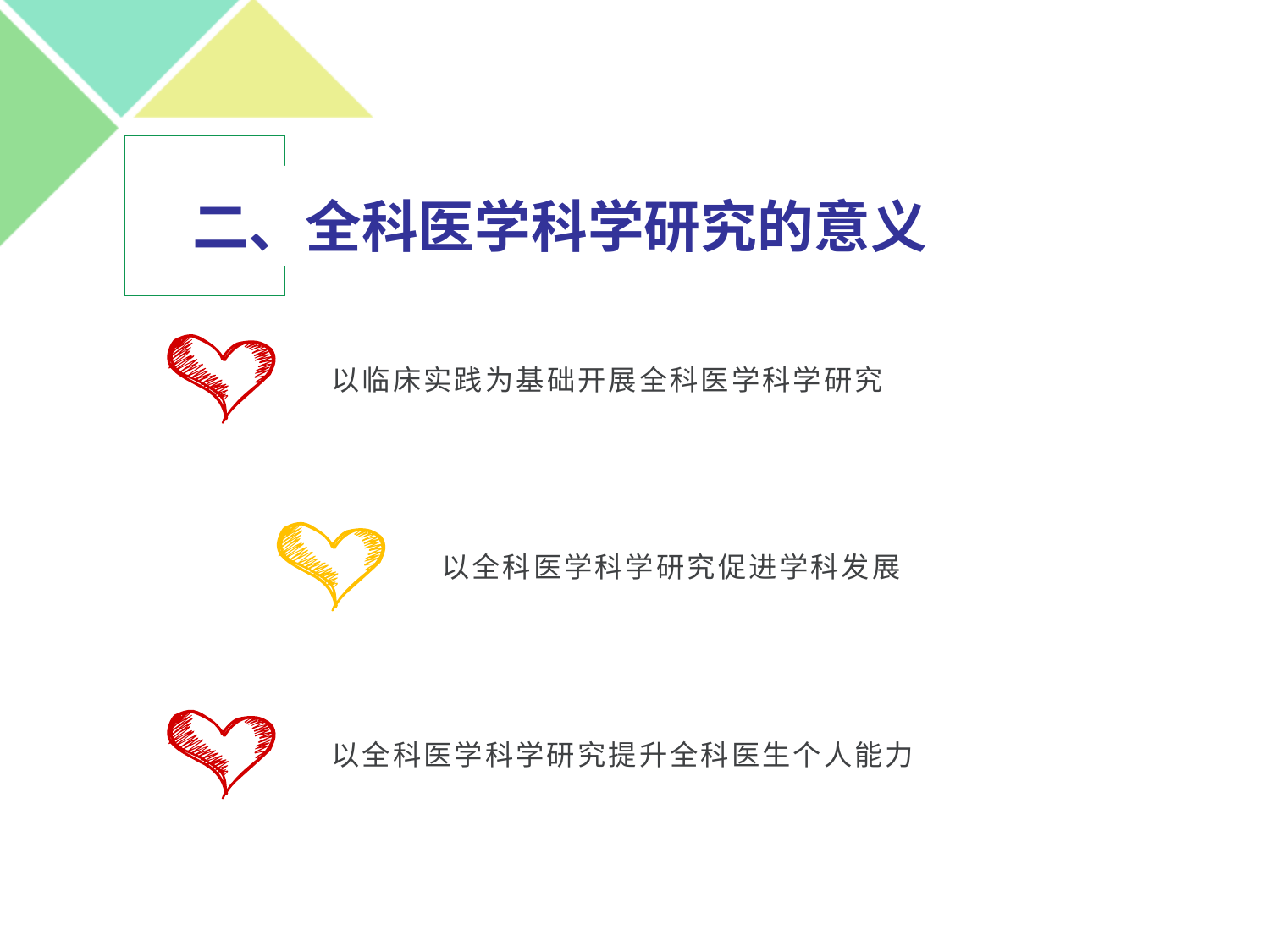

# 二、全科医学科学研究的意义
以临床实践为基础开展全科医学科学研究

以全科医学科学研究促进学科发展

以全科医学科学研究提升全科医生个人能力

57